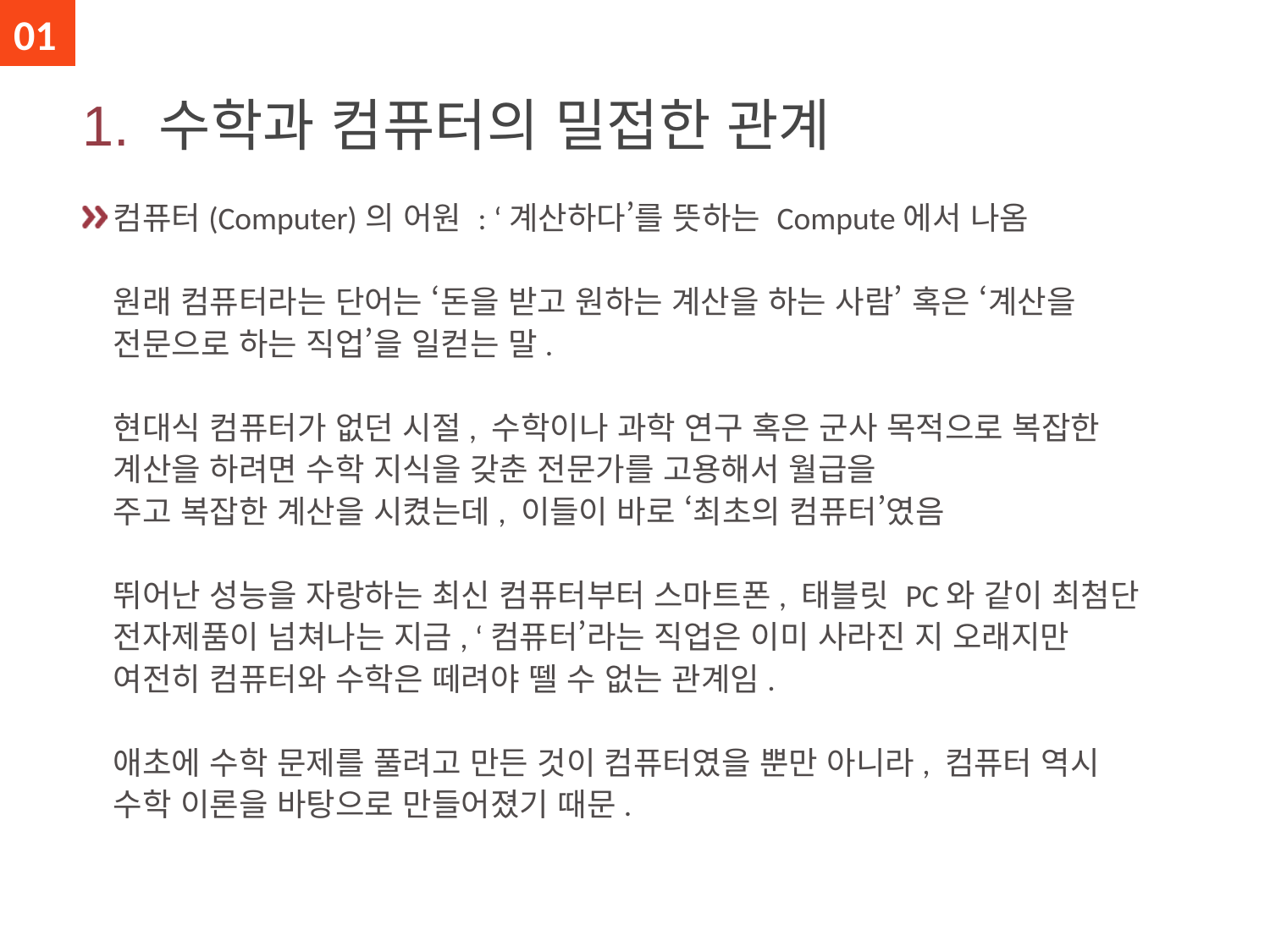

01
# 1. 수학과 컴퓨터의 밀접한 관계
컴퓨터(Computer)의 어원 : ‘계산하다’를 뜻하는 Compute에서 나옴
원래 컴퓨터라는 단어는 ‘돈을 받고 원하는 계산을 하는 사람’ 혹은 ‘계산을 전문으로 하는 직업’을 일컫는 말.
현대식 컴퓨터가 없던 시절, 수학이나 과학 연구 혹은 군사 목적으로 복잡한 계산을 하려면 수학 지식을 갖춘 전문가를 고용해서 월급을
주고 복잡한 계산을 시켰는데, 이들이 바로 ‘최초의 컴퓨터’였음
뛰어난 성능을 자랑하는 최신 컴퓨터부터 스마트폰, 태블릿 PC와 같이 최첨단 전자제품이 넘쳐나는 지금, ‘컴퓨터’라는 직업은 이미 사라진 지 오래지만 여전히 컴퓨터와 수학은 떼려야 뗄 수 없는 관계임.
애초에 수학 문제를 풀려고 만든 것이 컴퓨터였을 뿐만 아니라, 컴퓨터 역시 수학 이론을 바탕으로 만들어졌기 때문.